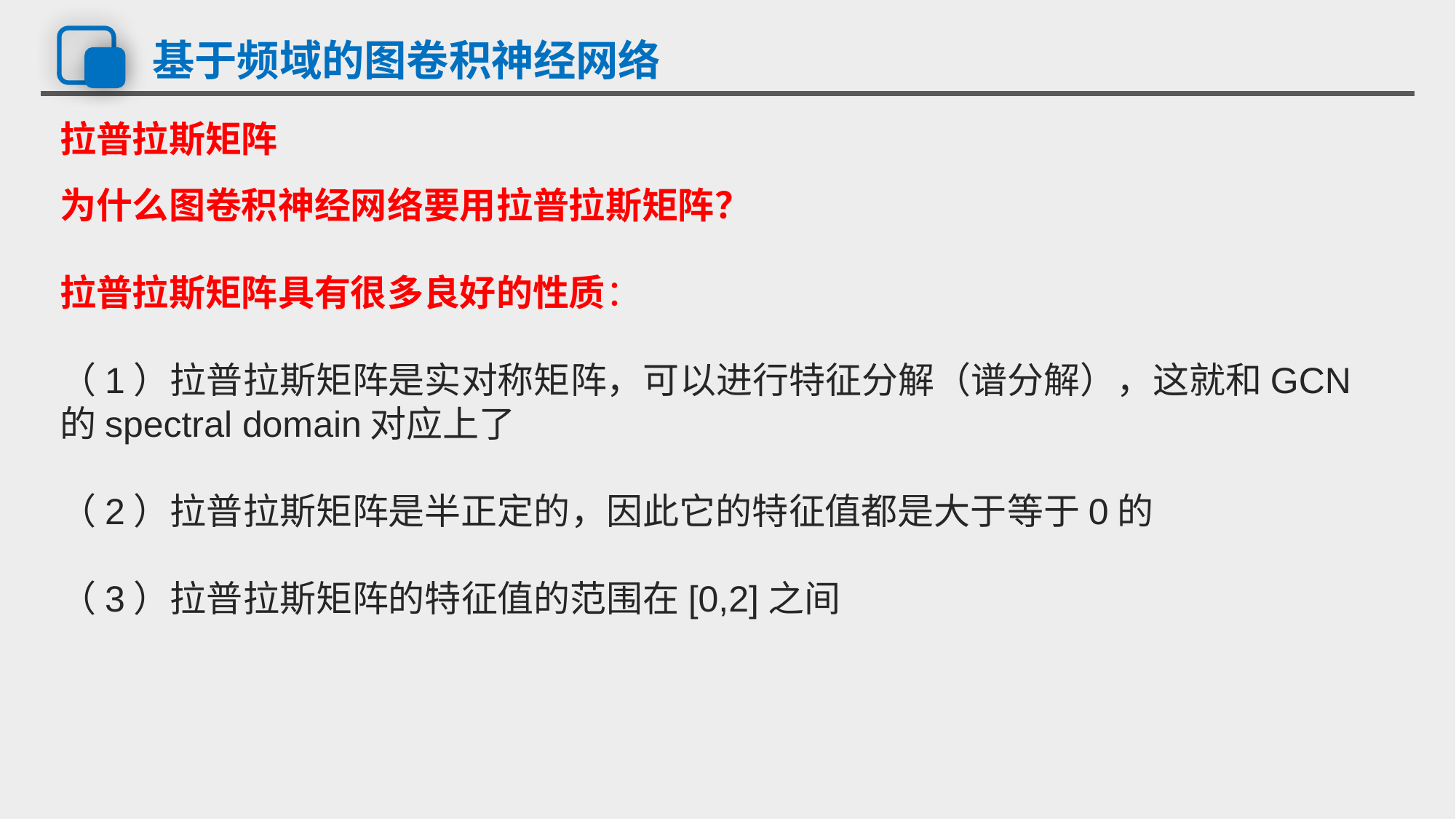

# 基于频域的图卷积神经网络
拉普拉斯矩阵
为什么图卷积神经网络要用拉普拉斯矩阵？

拉普拉斯矩阵具有很多良好的性质：

（1）拉普拉斯矩阵是实对称矩阵，可以进行特征分解（谱分解），这就和GCN的spectral domain对应上了

（2）拉普拉斯矩阵是半正定的，因此它的特征值都是大于等于0的

（3）拉普拉斯矩阵的特征值的范围在[0,2]之间